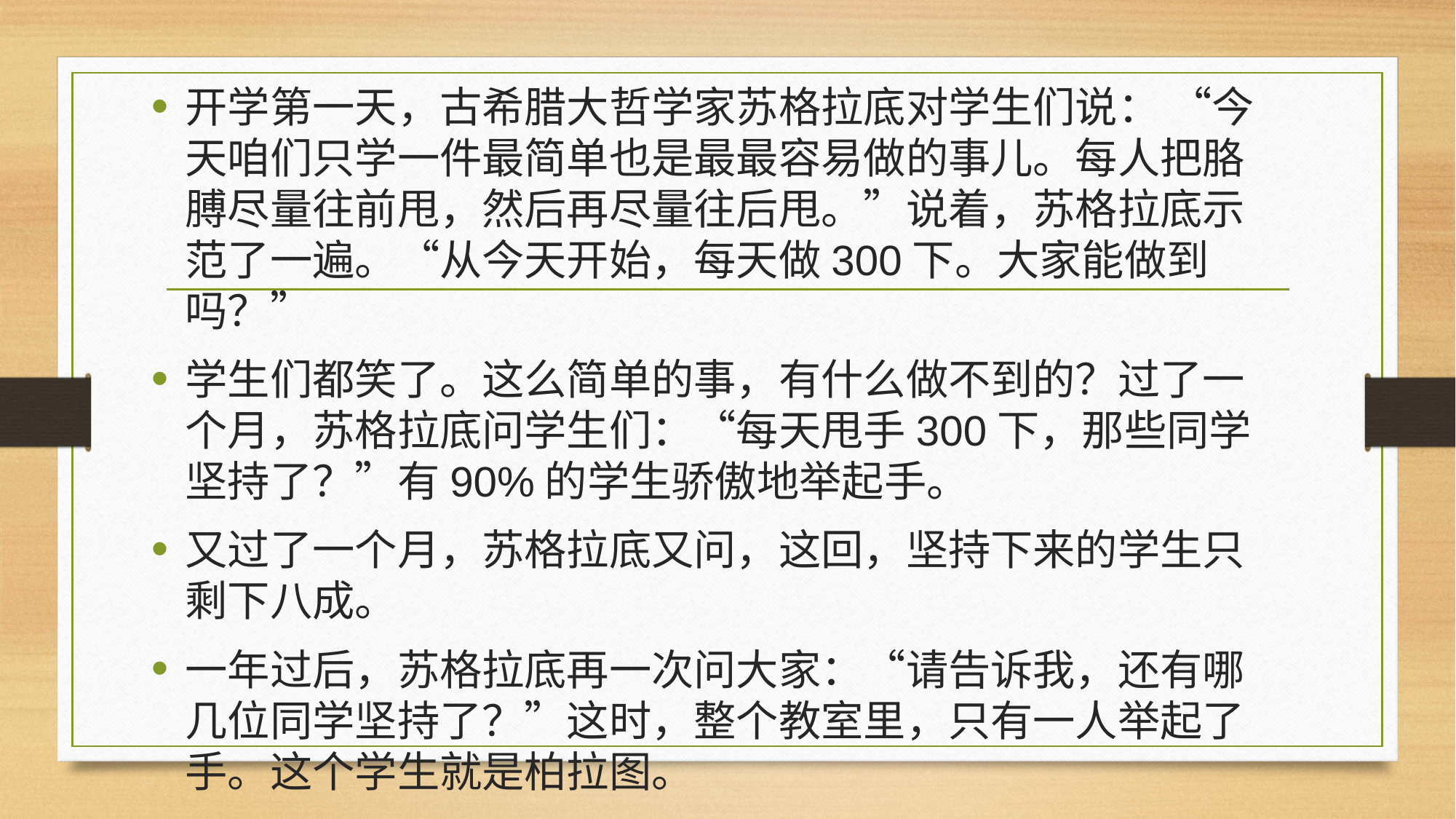

开学第一天，古希腊大哲学家苏格拉底对学生们说： “今天咱们只学一件最简单也是最最容易做的事儿。每人把胳膊尽量往前甩，然后再尽量往后甩。”说着，苏格拉底示范了一遍。“从今天开始，每天做300下。大家能做到吗？”
学生们都笑了。这么简单的事，有什么做不到的？过了一个月，苏格拉底问学生们：“每天甩手300下，那些同学坚持了？”有90%的学生骄傲地举起手。
又过了一个月，苏格拉底又问，这回，坚持下来的学生只剩下八成。
一年过后，苏格拉底再一次问大家：“请告诉我，还有哪几位同学坚持了？”这时，整个教室里，只有一人举起了手。这个学生就是柏拉图。
#